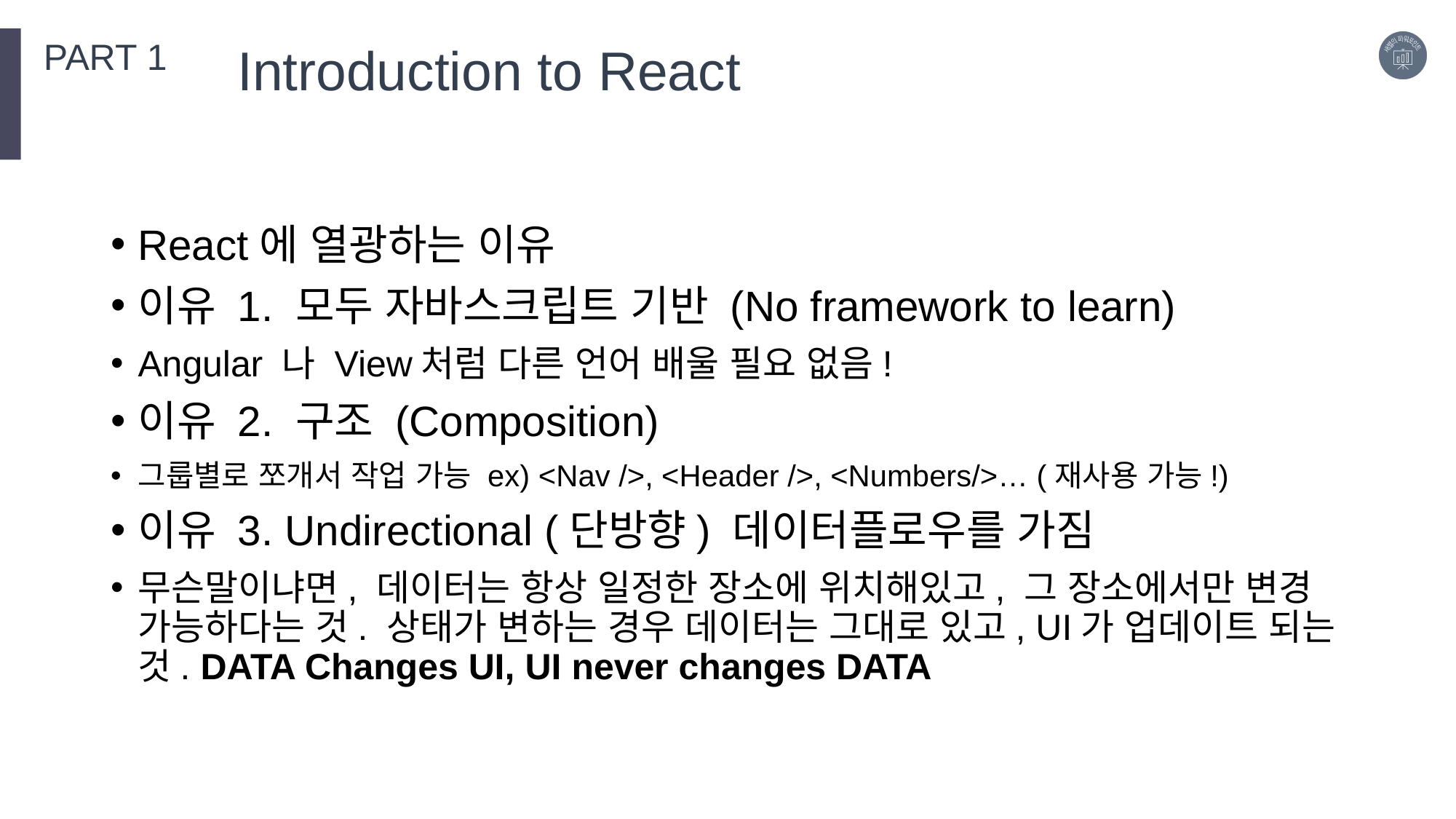

PART 1
Introduction to React
React에 열광하는 이유
이유 1. 모두 자바스크립트 기반 (No framework to learn)
Angular 나 View처럼 다른 언어 배울 필요 없음!
이유 2. 구조 (Composition)
그룹별로 쪼개서 작업 가능 ex) <Nav />, <Header />, <Numbers/>… (재사용 가능!)
이유 3. Undirectional (단방향) 데이터플로우를 가짐
무슨말이냐면, 데이터는 항상 일정한 장소에 위치해있고, 그 장소에서만 변경 가능하다는 것. 상태가 변하는 경우 데이터는 그대로 있고, UI가 업데이트 되는 것. DATA Changes UI, UI never changes DATA